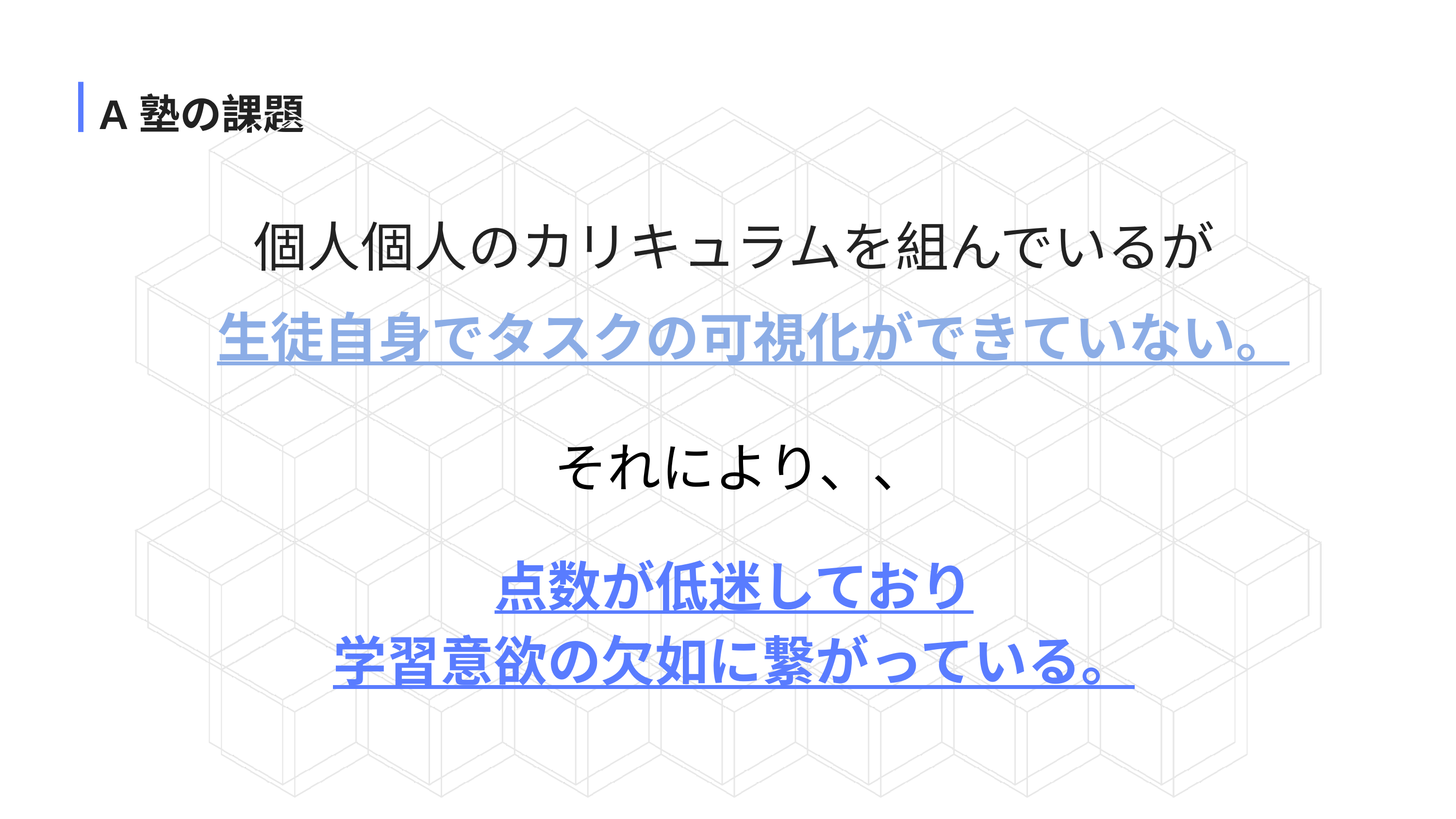

A塾の課題

個人個人のカリキュラムを組んでいるが
生徒自身でタスクの可視化ができていない。
それにより、、
点数が低迷しており
学習意欲の欠如に繋がっている。